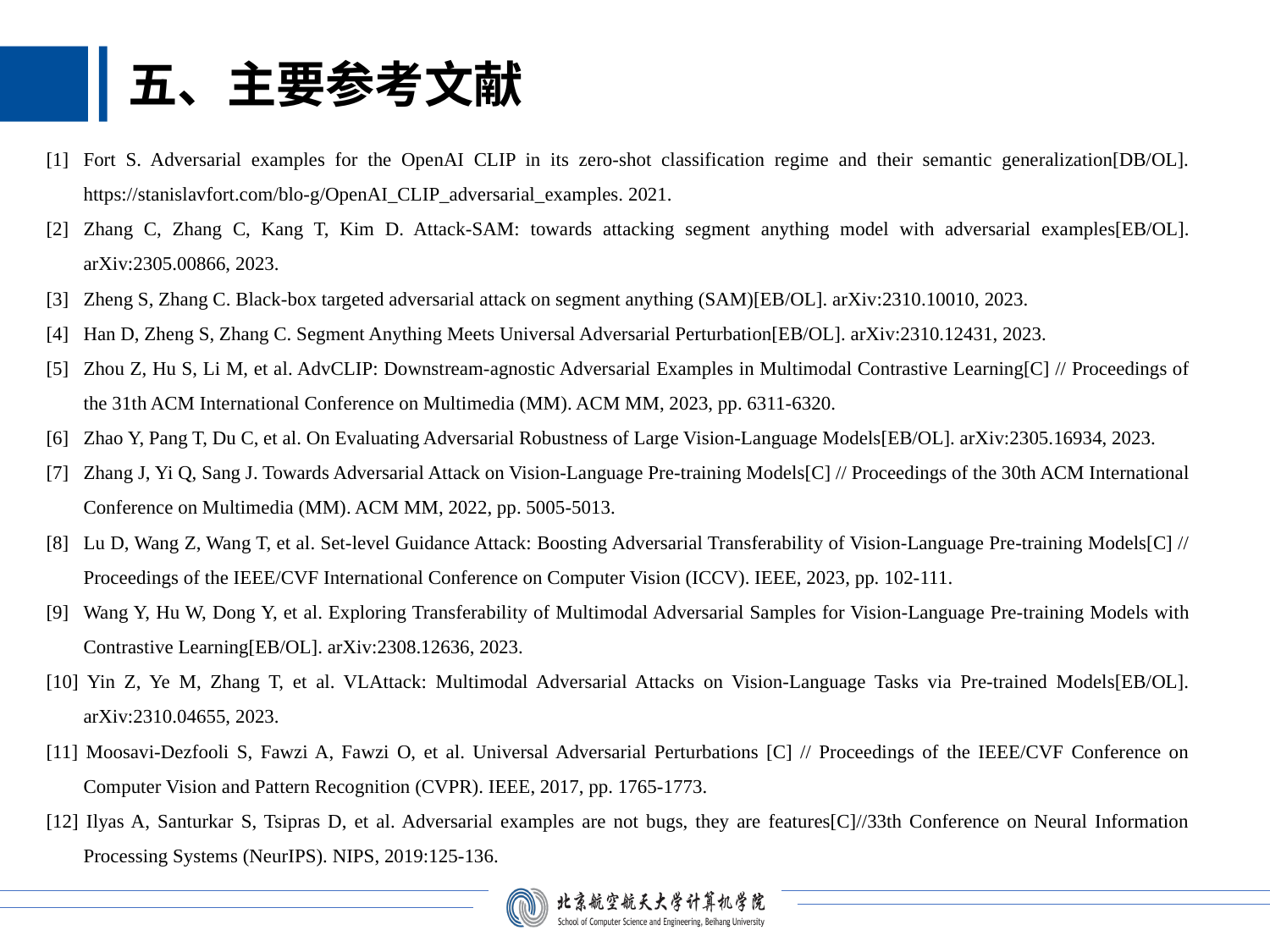

五、主要参考文献
[1]	Fort S. Adversarial examples for the OpenAI CLIP in its zero-shot classification regime and their semantic generalization[DB/OL]. https://stanislavfort.com/blo-g/OpenAI_CLIP_adversarial_examples. 2021.
[2]	Zhang C, Zhang C, Kang T, Kim D. Attack-SAM: towards attacking segment anything model with adversarial examples[EB/OL]. arXiv:2305.00866, 2023.
[3]	Zheng S, Zhang C. Black-box targeted adversarial attack on segment anything (SAM)[EB/OL]. arXiv:2310.10010, 2023.
[4]	Han D, Zheng S, Zhang C. Segment Anything Meets Universal Adversarial Perturbation[EB/OL]. arXiv:2310.12431, 2023.
[5]	Zhou Z, Hu S, Li M, et al. AdvCLIP: Downstream-agnostic Adversarial Examples in Multimodal Contrastive Learning[C] // Proceedings of the 31th ACM International Conference on Multimedia (MM). ACM MM, 2023, pp. 6311-6320.
[6]	Zhao Y, Pang T, Du C, et al. On Evaluating Adversarial Robustness of Large Vision-Language Models[EB/OL]. arXiv:2305.16934, 2023.
[7]	Zhang J, Yi Q, Sang J. Towards Adversarial Attack on Vision-Language Pre-training Models[C] // Proceedings of the 30th ACM International Conference on Multimedia (MM). ACM MM, 2022, pp. 5005-5013.
[8]	Lu D, Wang Z, Wang T, et al. Set-level Guidance Attack: Boosting Adversarial Transferability of Vision-Language Pre-training Models[C] // Proceedings of the IEEE/CVF International Conference on Computer Vision (ICCV). IEEE, 2023, pp. 102-111.
[9]	Wang Y, Hu W, Dong Y, et al. Exploring Transferability of Multimodal Adversarial Samples for Vision-Language Pre-training Models with Contrastive Learning[EB/OL]. arXiv:2308.12636, 2023.
[10] Yin Z, Ye M, Zhang T, et al. VLAttack: Multimodal Adversarial Attacks on Vision-Language Tasks via Pre-trained Models[EB/OL]. arXiv:2310.04655, 2023.
[11] Moosavi-Dezfooli S, Fawzi A, Fawzi O, et al. Universal Adversarial Perturbations [C] // Proceedings of the IEEE/CVF Conference on Computer Vision and Pattern Recognition (CVPR). IEEE, 2017, pp. 1765-1773.
[12] Ilyas A, Santurkar S, Tsipras D, et al. Adversarial examples are not bugs, they are features[C]//33th Conference on Neural Information Processing Systems (NeurIPS). NIPS, 2019:125-136.